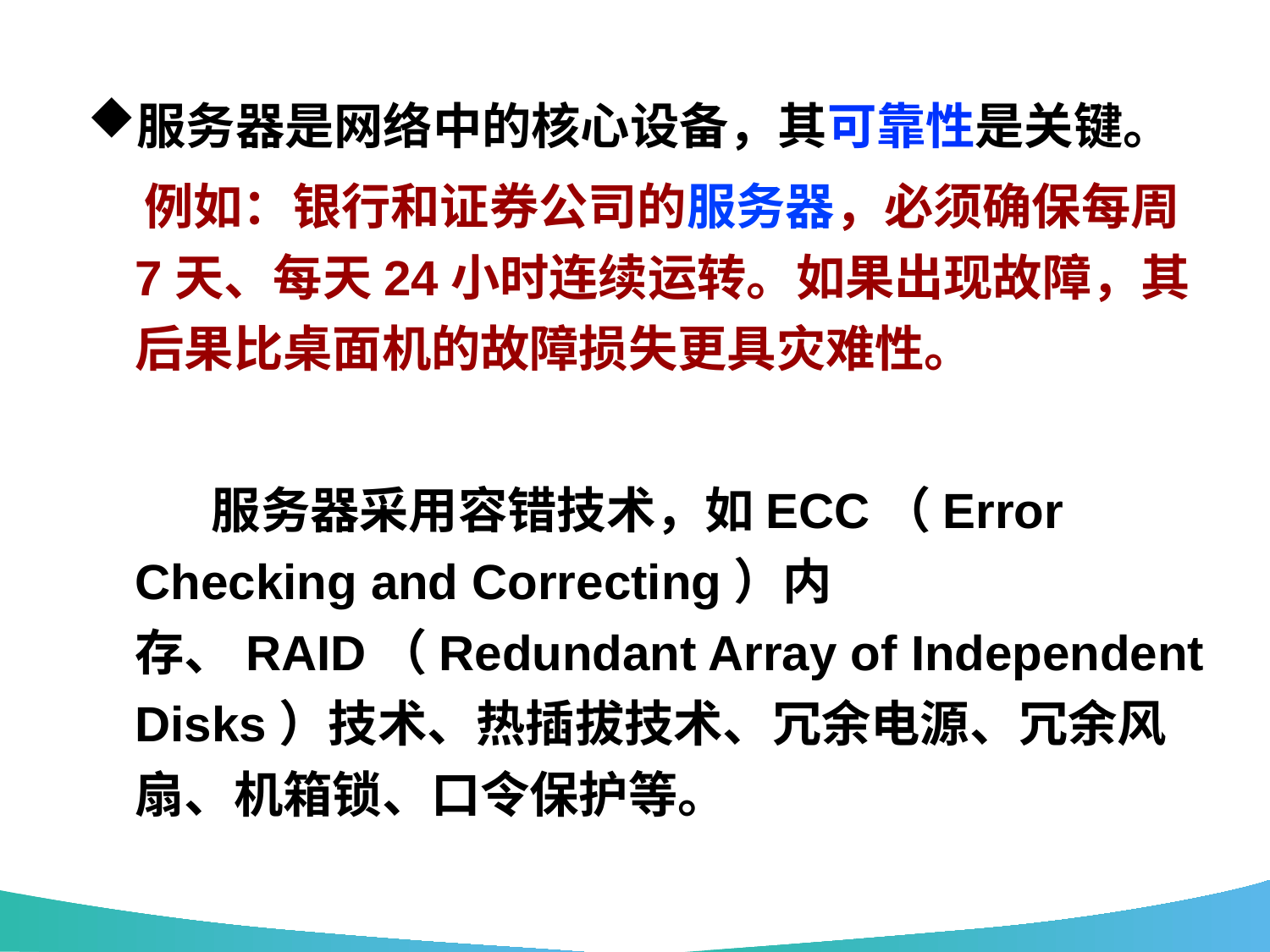

服务器是网络中的核心设备，其可靠性是关键。
    例如：银行和证券公司的服务器，必须确保每周7天、每天24小时连续运转。如果出现故障，其后果比桌面机的故障损失更具灾难性。

          服务器采用容错技术，如ECC（Error Checking and Correcting）内存、RAID（Redundant Array of Independent Disks）技术、热插拔技术、冗余电源、冗余风扇、机箱锁、口令保护等。